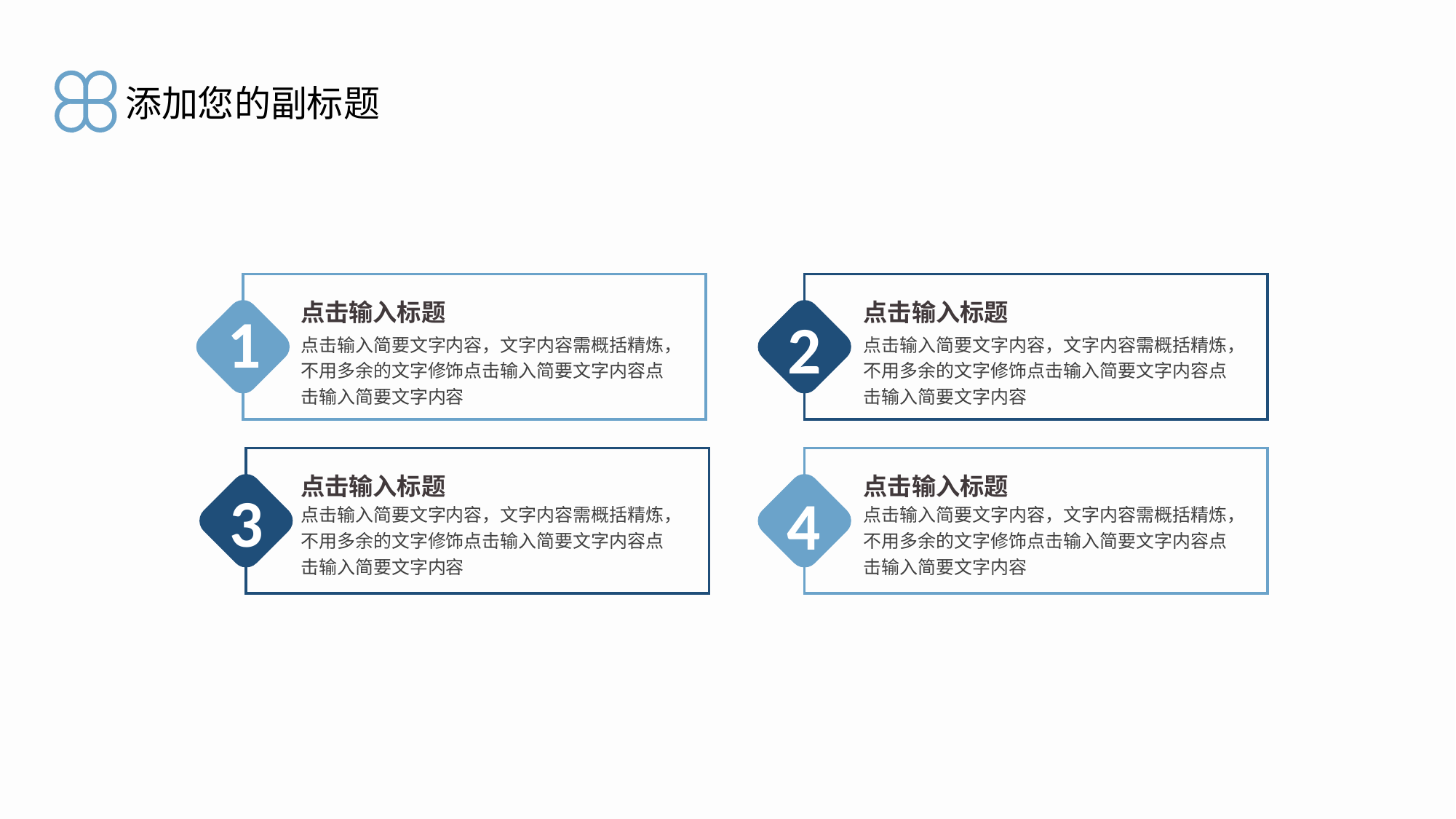

添加您的副标题

点击输入标题
点击输入标题
1
2
点击输入简要文字内容，文字内容需概括精炼，不用多余的文字修饰点击输入简要文字内容点击输入简要文字内容
点击输入简要文字内容，文字内容需概括精炼，不用多余的文字修饰点击输入简要文字内容点击输入简要文字内容

点击输入标题
点击输入标题
3
4
点击输入简要文字内容，文字内容需概括精炼，不用多余的文字修饰点击输入简要文字内容点击输入简要文字内容
点击输入简要文字内容，文字内容需概括精炼，不用多余的文字修饰点击输入简要文字内容点击输入简要文字内容